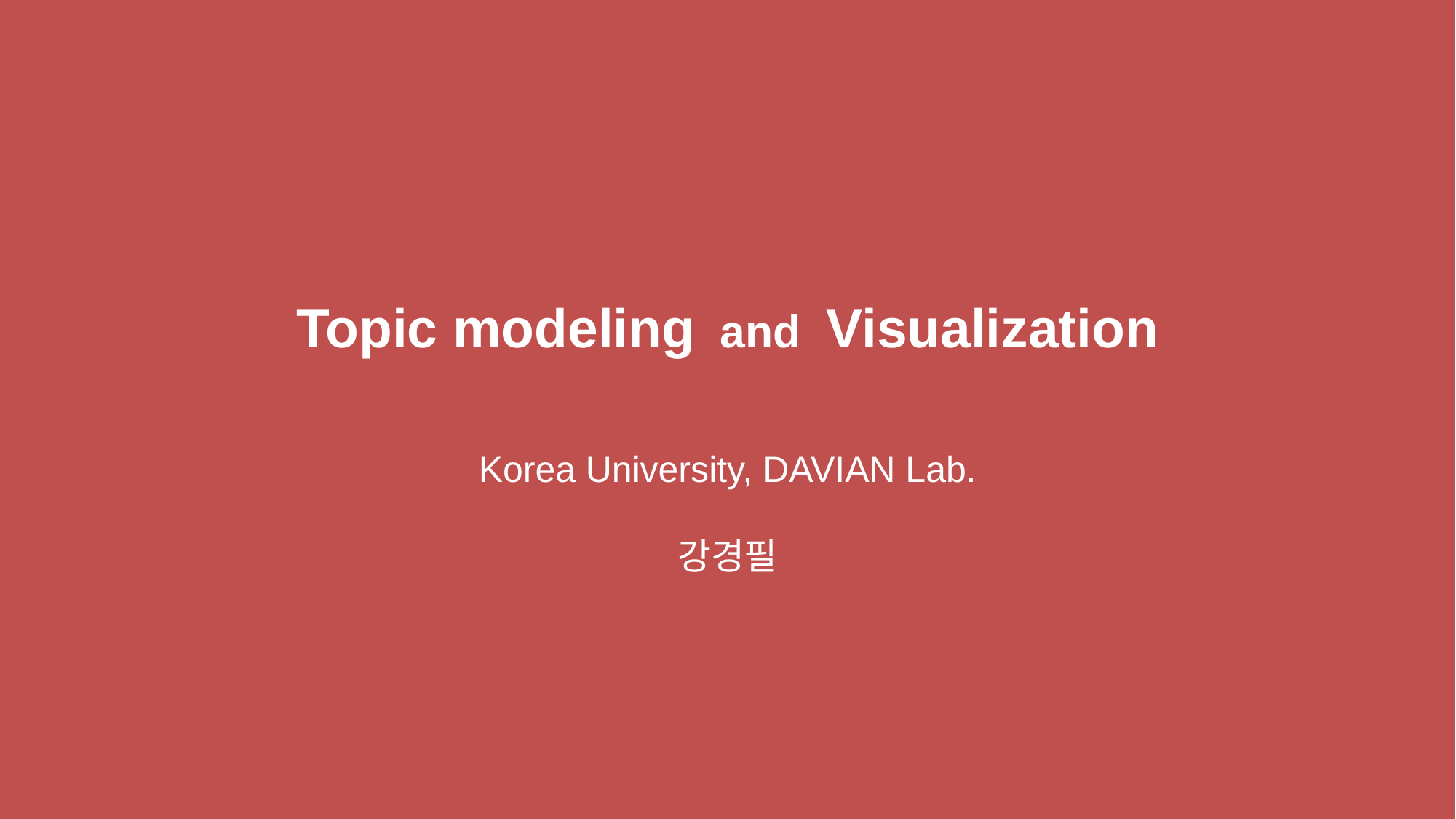

Topic modeling  and  Visualization

Korea University, DAVIAN Lab.

강경필